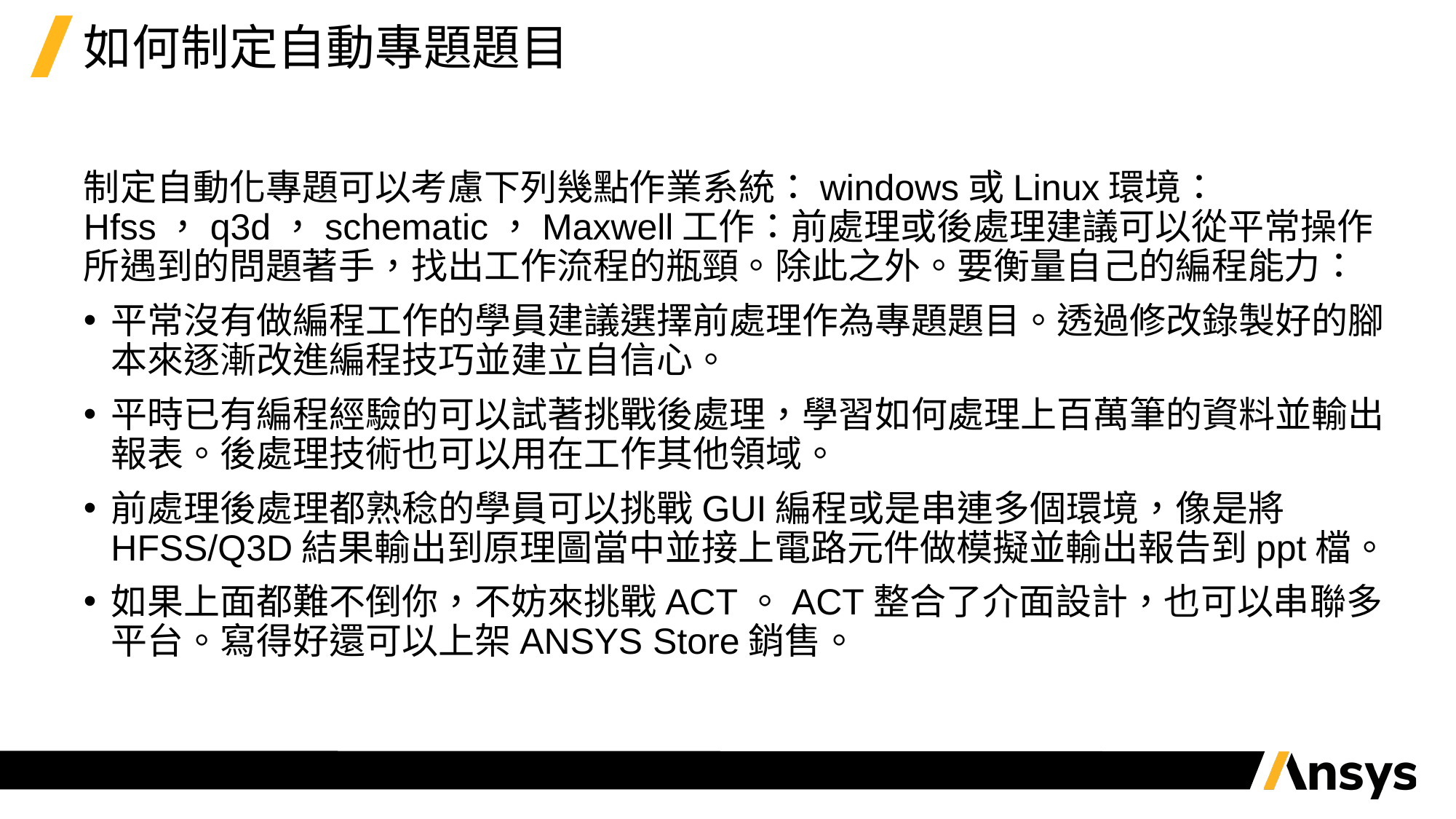

# 如何制定自動專題題目
制定自動化專題可以考慮下列幾點作業系統：windows或Linux環境：Hfss，q3d，schematic，Maxwell工作：前處理或後處理建議可以從平常操作所遇到的問題著手，找出工作流程的瓶頸。除此之外。要衡量自己的編程能力：
平常沒有做編程工作的學員建議選擇前處理作為專題題目。透過修改錄製好的腳本來逐漸改進編程技巧並建立自信心。
平時已有編程經驗的可以試著挑戰後處理，學習如何處理上百萬筆的資料並輸出報表。後處理技術也可以用在工作其他領域。
前處理後處理都熟稔的學員可以挑戰GUI編程或是串連多個環境，像是將HFSS/Q3D結果輸出到原理圖當中並接上電路元件做模擬並輸出報告到ppt檔。
如果上面都難不倒你，不妨來挑戰ACT。ACT整合了介面設計，也可以串聯多平台。寫得好還可以上架ANSYS Store銷售。